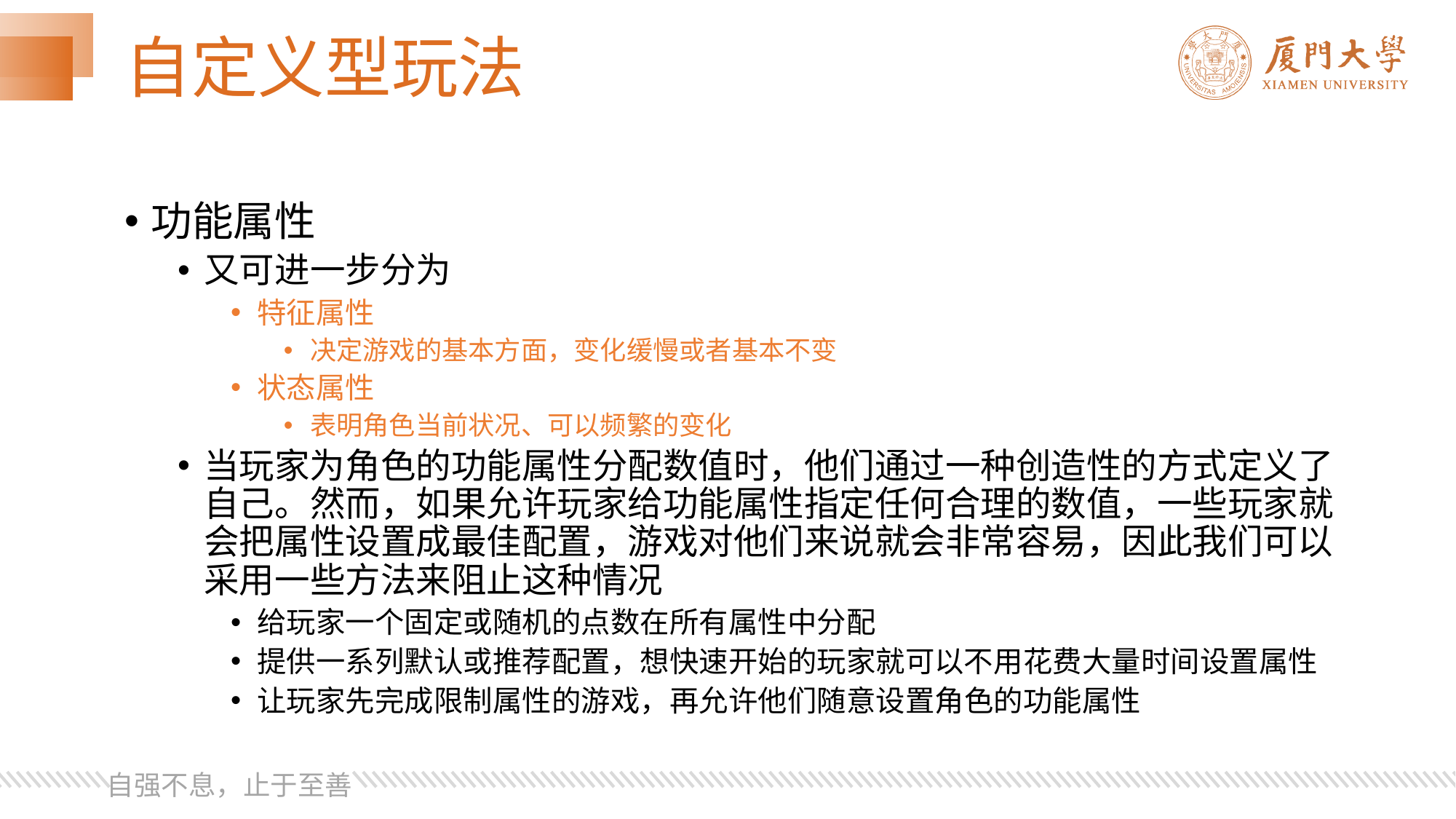

# 自定义型玩法
功能属性
又可进一步分为
特征属性
决定游戏的基本方面，变化缓慢或者基本不变
状态属性
表明角色当前状况、可以频繁的变化
当玩家为角色的功能属性分配数值时，他们通过一种创造性的方式定义了自己。然而，如果允许玩家给功能属性指定任何合理的数值，一些玩家就会把属性设置成最佳配置，游戏对他们来说就会非常容易，因此我们可以采用一些方法来阻止这种情况
给玩家一个固定或随机的点数在所有属性中分配
提供一系列默认或推荐配置，想快速开始的玩家就可以不用花费大量时间设置属性
让玩家先完成限制属性的游戏，再允许他们随意设置角色的功能属性